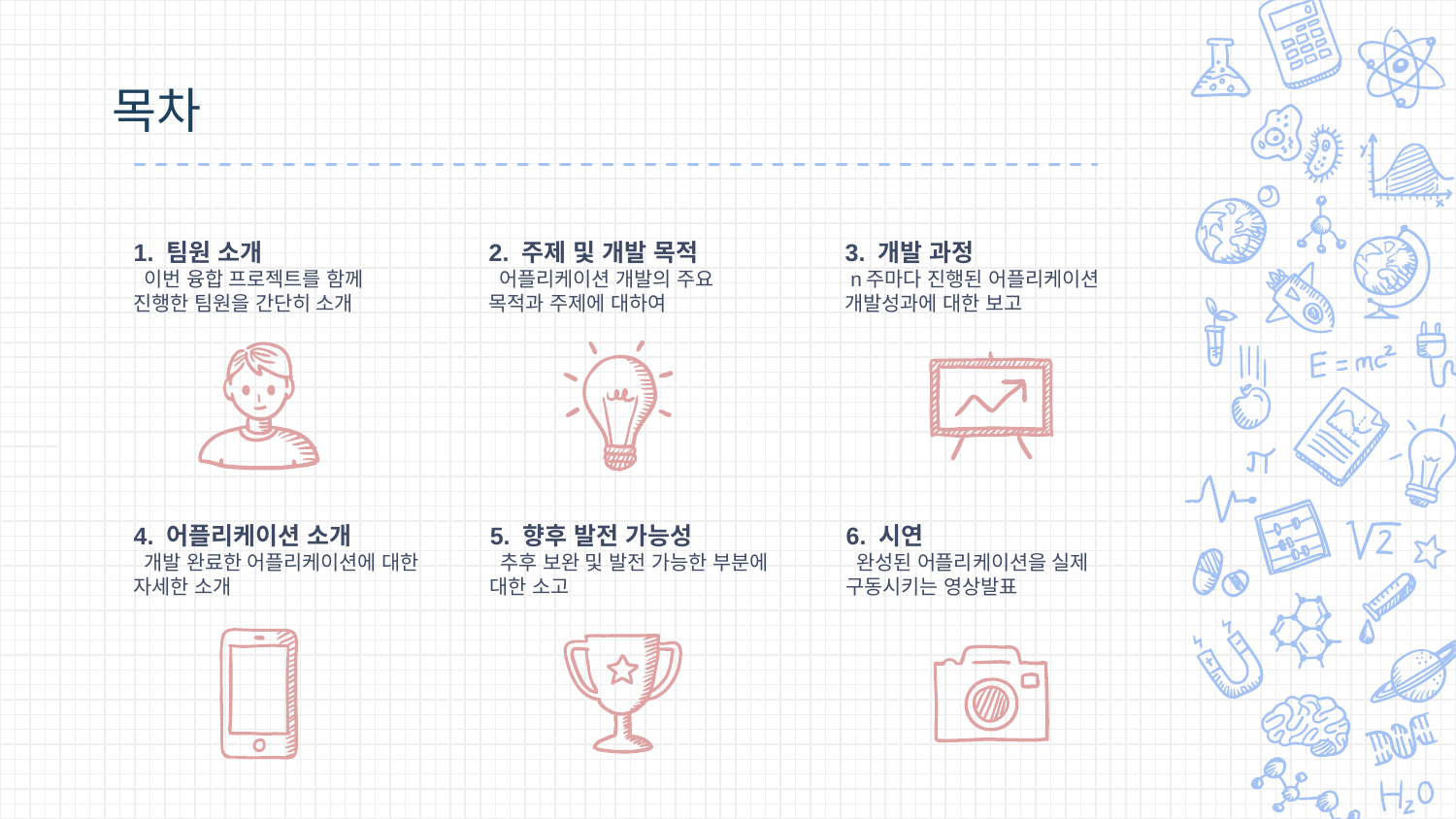

목차
1. 팀원 소개
 이번 융합 프로젝트를 함께
진행한 팀원을 간단히 소개
2. 주제 및 개발 목적
 어플리케이션 개발의 주요 목적과 주제에 대하여
3. 개발 과정
 n주마다 진행된 어플리케이션 개발성과에 대한 보고

5. 향후 발전 가능성
 추후 보완 및 발전 가능한 부분에 대한 소고
6. 시연
 완성된 어플리케이션을 실제 구동시키는 영상발표
4. 어플리케이션 소개
 개발 완료한 어플리케이션에 대한 자세한 소개